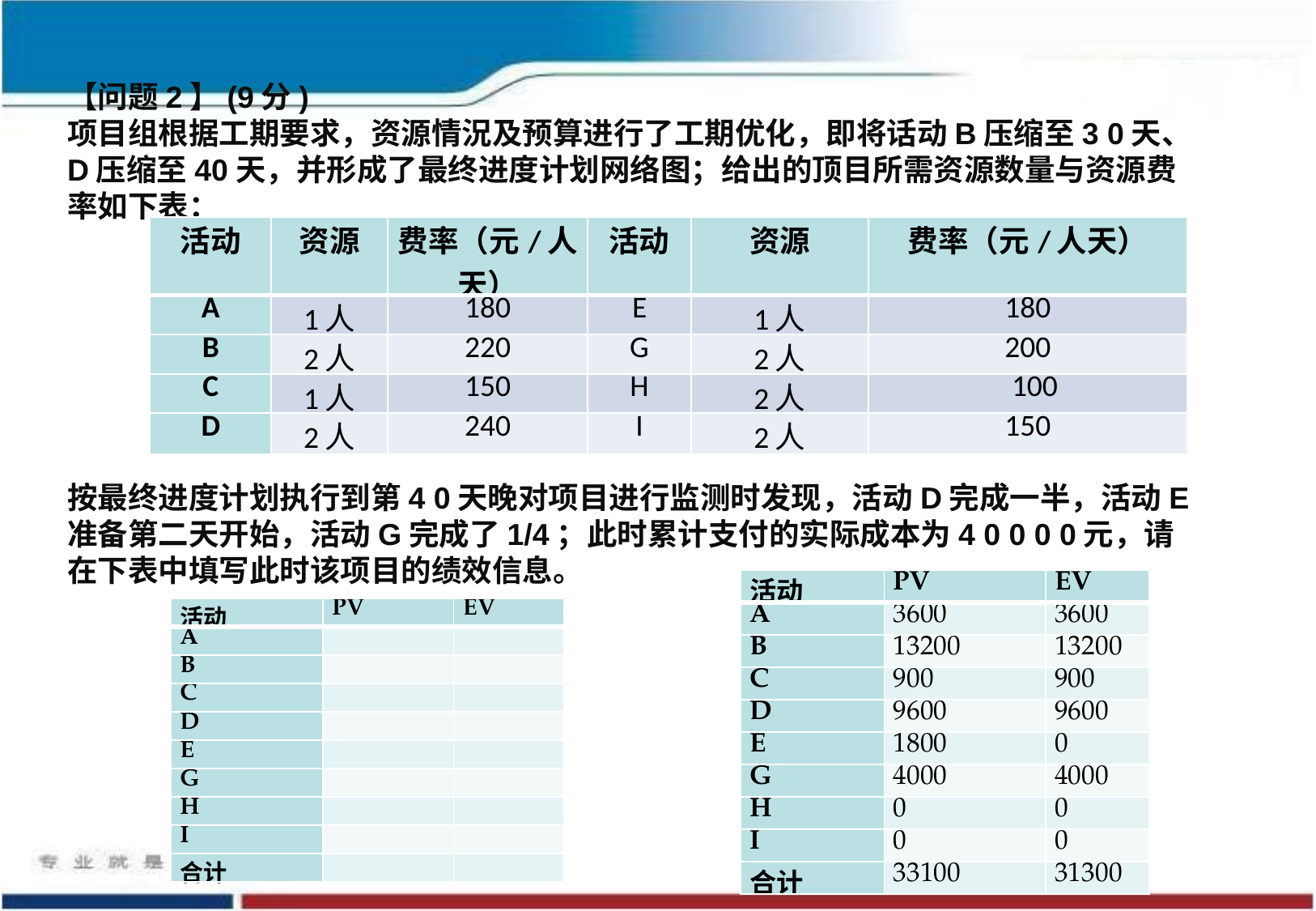

【问题2】(9分)
项目组根据工期要求，资源情況及预算进行了工期优化，即将话动B压缩至3 0天、D压缩至40天，并形成了最终进度计划网络图；给出的顶目所需资源数量与资源费率如下表：

按最终进度计划执行到第4 0天晚对项目进行监测时发现，活动D完成一半，活动E准备第二天开始，活动G完成了1/4；此时累计支付的实际成本为4 0 0 0 0元，请在下表中填写此时该项目的绩效信息。
| 活动 | 资源 | 费率（元/人天） | 活动 | 资源 | 费率（元/人天） |
| --- | --- | --- | --- | --- | --- |
| A | 1人 | 180 | E | 1人 | 180 |
| B | 2人 | 220 | G | 2人 | 200 |
| C | 1人 | 150 | H | 2人 | 100 |
| D | 2人 | 240 | I | 2人 | 150 |
| 活动 | PV | EV |
| --- | --- | --- |
| A | 3600 | 3600 |
| B | 13200 | 13200 |
| C | 900 | 900 |
| D | 9600 | 9600 |
| E | 1800 | 0 |
| G | 4000 | 4000 |
| H | 0 | 0 |
| I | 0 | 0 |
| 合计 | 33100 | 31300 |
| 活动 | PV | EV |
| --- | --- | --- |
| A |  |  |
| B |  |  |
| C |  |  |
| D |  |  |
| E |  |  |
| G |  |  |
| H |  |  |
| I |  |  |
| 合计 |  |  |